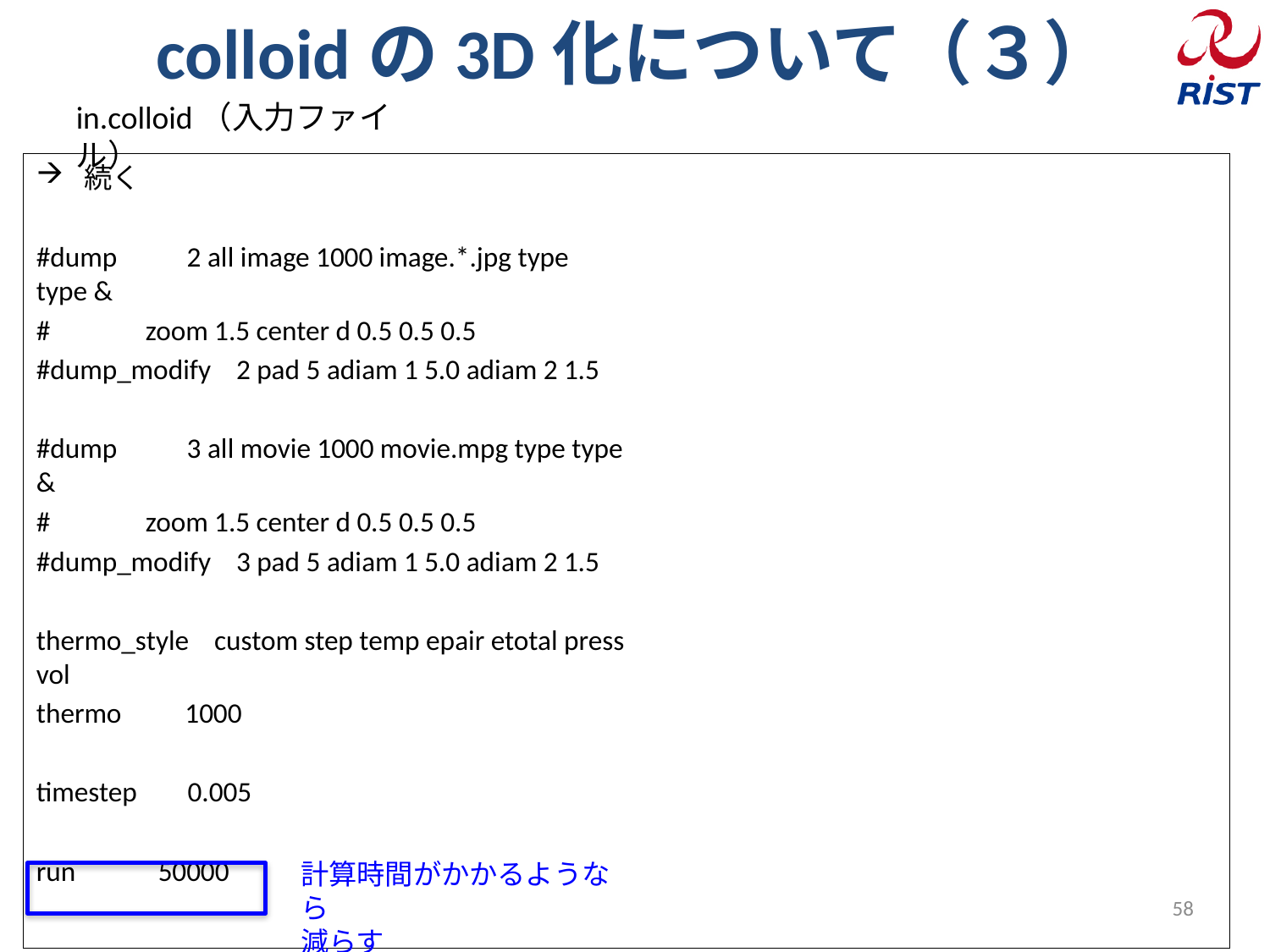

# colloidの3D化について（３）
in.colloid（入力ファイル）
続く

#dump           2 all image 1000 image.*.jpg type type &
#               zoom 1.5 center d 0.5 0.5 0.5
#dump_modify    2 pad 5 adiam 1 5.0 adiam 2 1.5

#dump           3 all movie 1000 movie.mpg type type &
#               zoom 1.5 center d 0.5 0.5 0.5
#dump_modify    3 pad 5 adiam 1 5.0 adiam 2 1.5

thermo_style    custom step temp epair etotal press vol
thermo          1000

timestep        0.005

run             50000
計算時間がかかるようなら
減らす

58